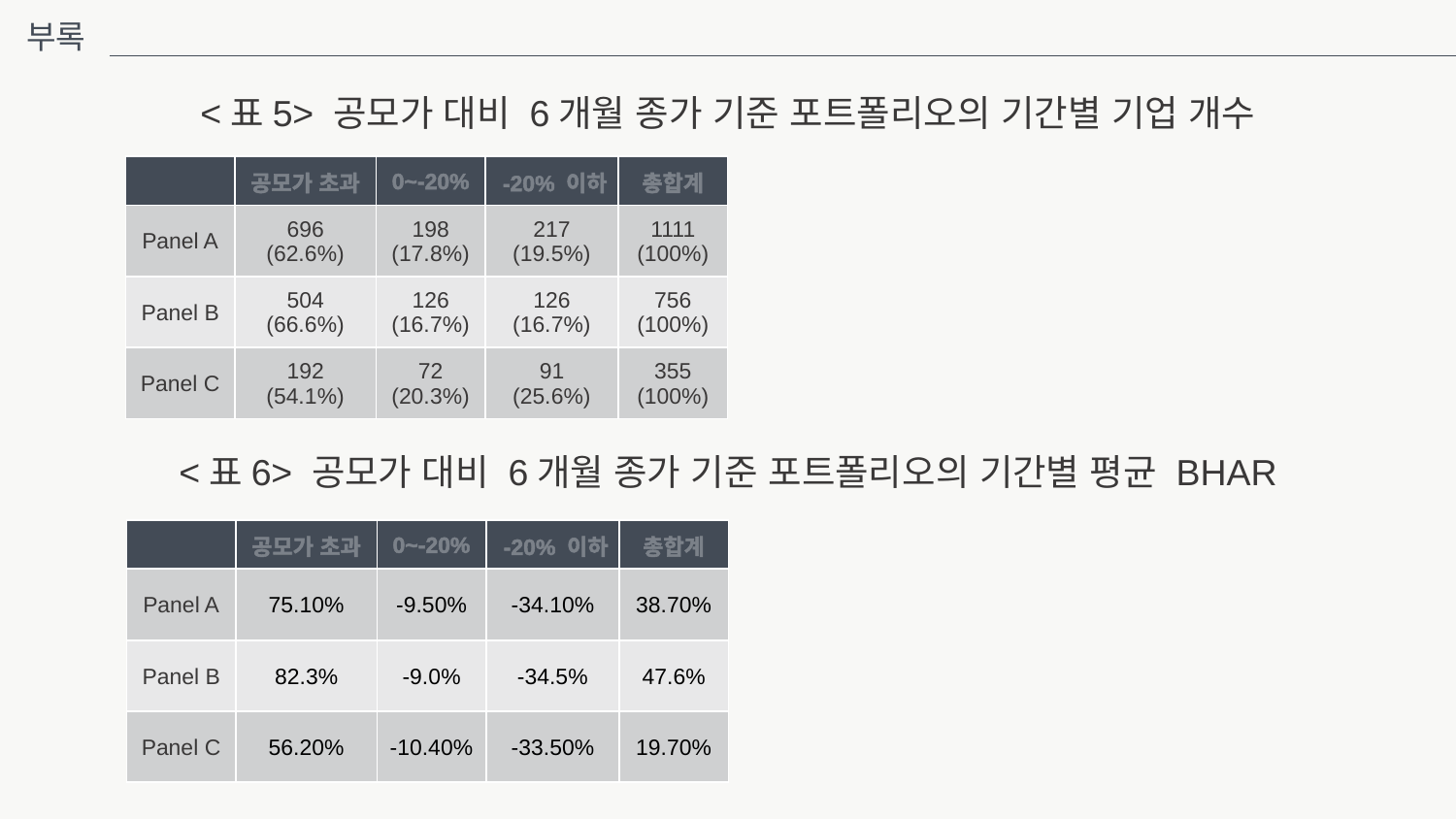

부록
<표5> 공모가 대비 6개월 종가 기준 포트폴리오의 기간별 기업 개수
|  | 공모가 초과 | 0~-20% | -20% 이하 | 총합계 |
| --- | --- | --- | --- | --- |
| Panel A | 696 (62.6%) | 198 (17.8%) | 217 (19.5%) | 1111 (100%) |
| Panel B | 504 (66.6%) | 126 (16.7%) | 126 (16.7%) | 756 (100%) |
| Panel C | 192 (54.1%) | 72 (20.3%) | 91 (25.6%) | 355 (100%) |
<표6> 공모가 대비 6개월 종가 기준 포트폴리오의 기간별 평균 BHAR
|  | 공모가 초과 | 0~-20% | -20% 이하 | 총합계 |
| --- | --- | --- | --- | --- |
| Panel A | 75.10% | -9.50% | -34.10% | 38.70% |
| Panel B | 82.3% | -9.0% | -34.5% | 47.6% |
| Panel C | 56.20% | -10.40% | -33.50% | 19.70% |